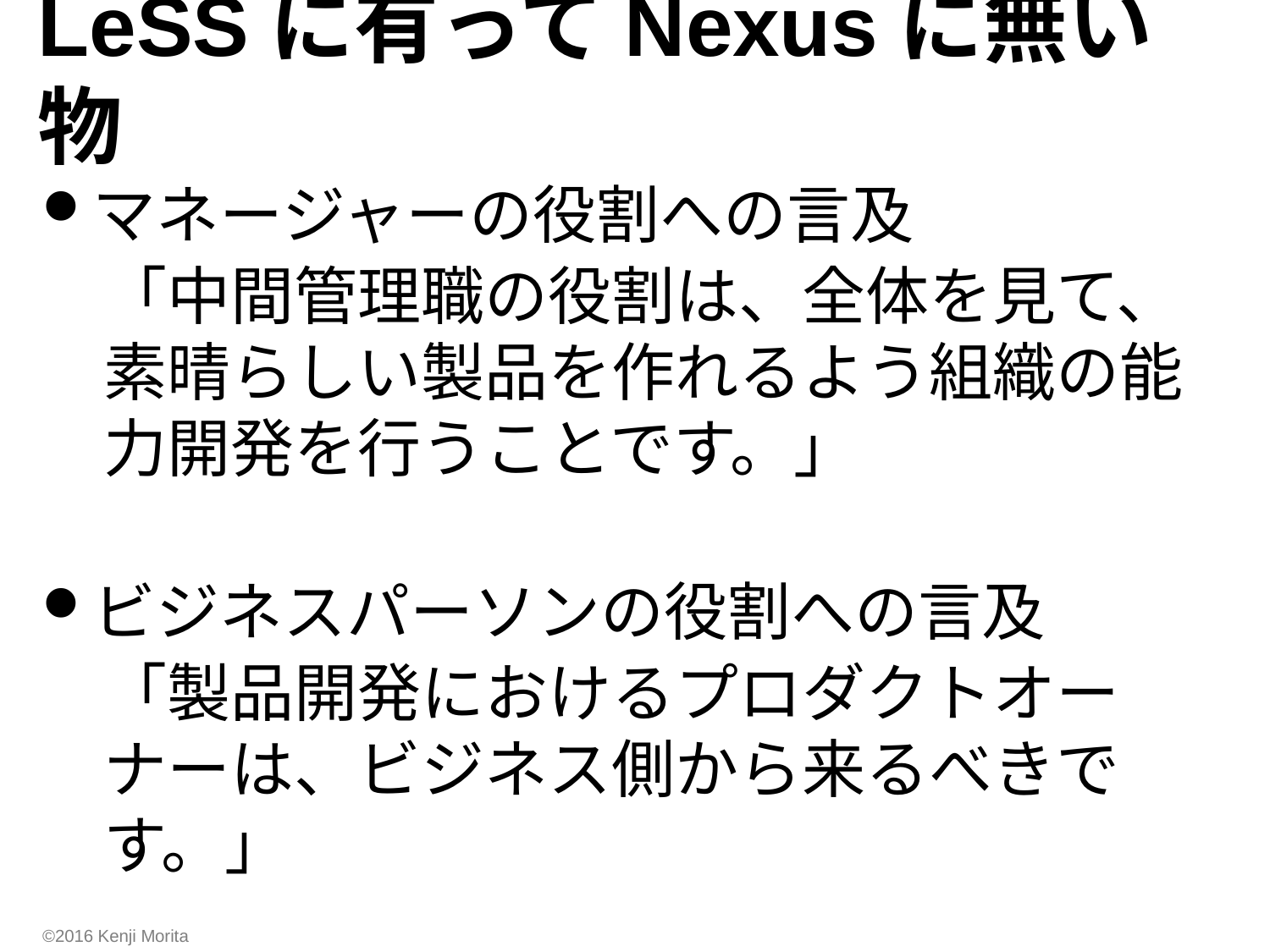

# LeSSに有ってNexusに無い物
マネージャーの役割への言及
「中間管理職の役割は、全体を見て、素晴らしい製品を作れるよう組織の能力開発を行うことです。」

ビジネスパーソンの役割への言及
「製品開発におけるプロダクトオーナーは、ビジネス側から来るべきです。」